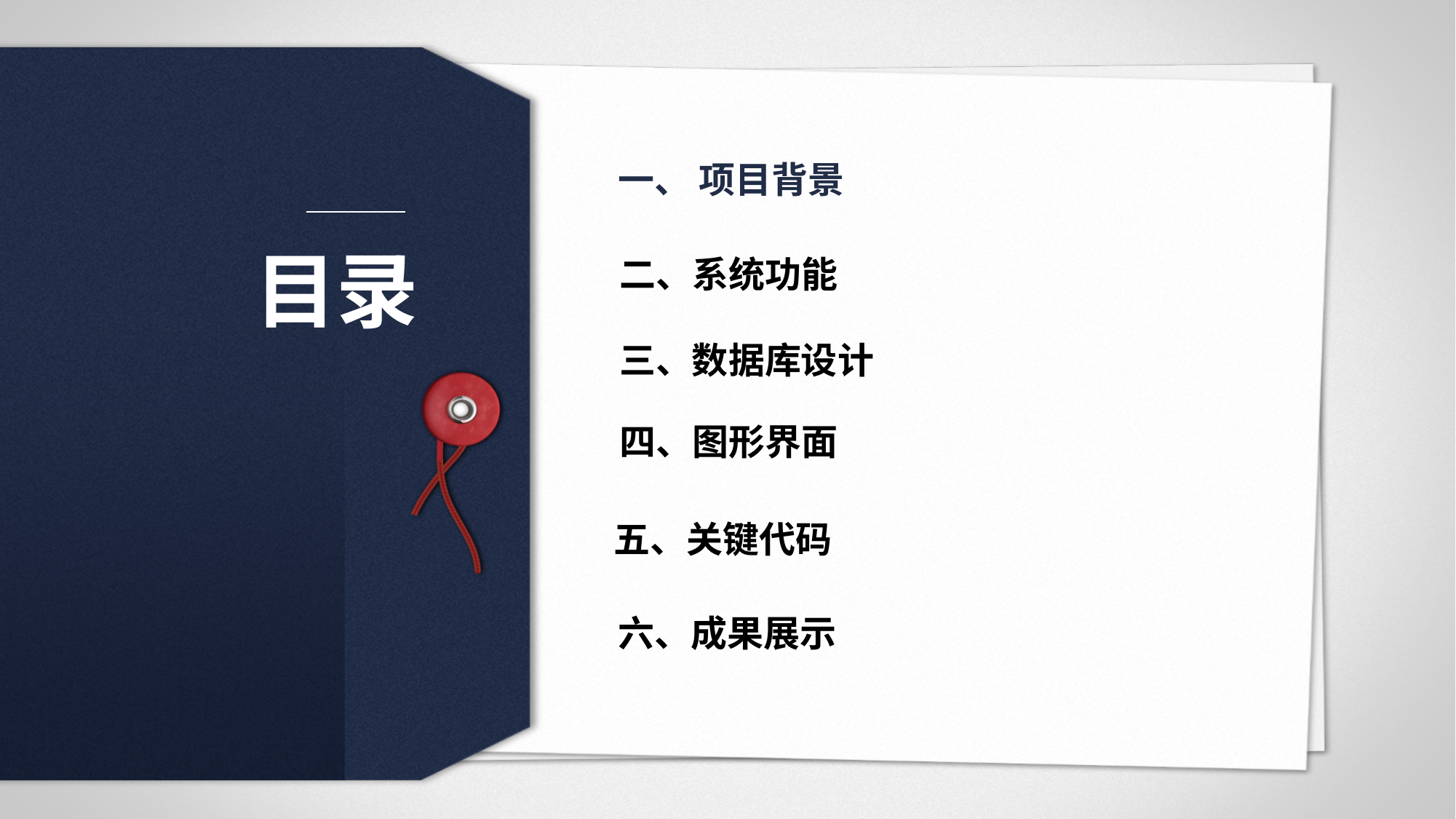

一、 项目背景
目录
二、系统功能
三、数据库设计
四、图形界面
五、关键代码
六、成果展示